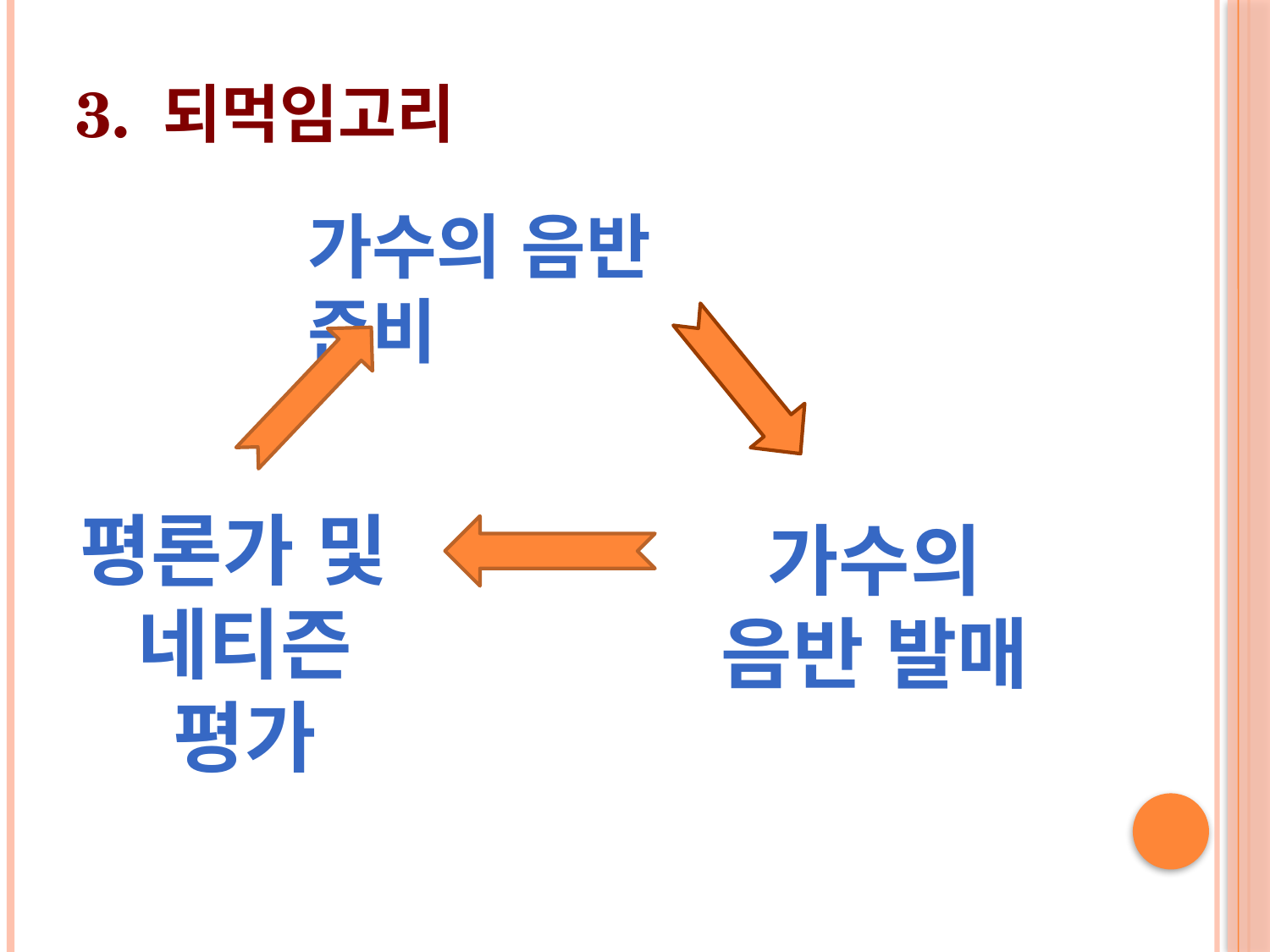

# 3. 되먹임고리
가수의 음반 준비

평론가 및
네티즌 평가
가수의 음반 발매